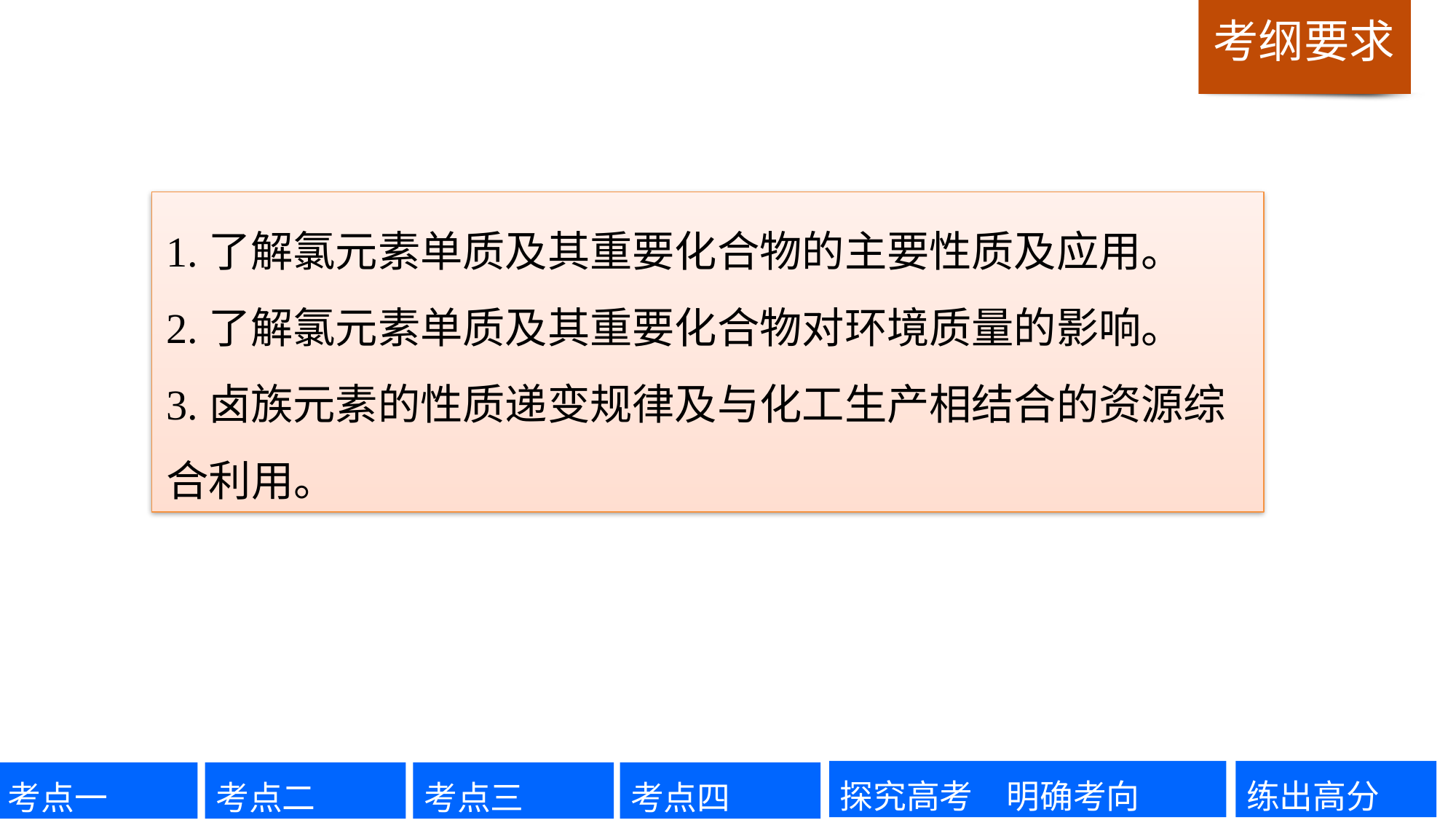

1.了解氯元素单质及其重要化合物的主要性质及应用。
2.了解氯元素单质及其重要化合物对环境质量的影响。
3.卤族元素的性质递变规律及与化工生产相结合的资源综合利用。
探究高考　明确考向
练出高分
考点一
考点二
考点三
考点四